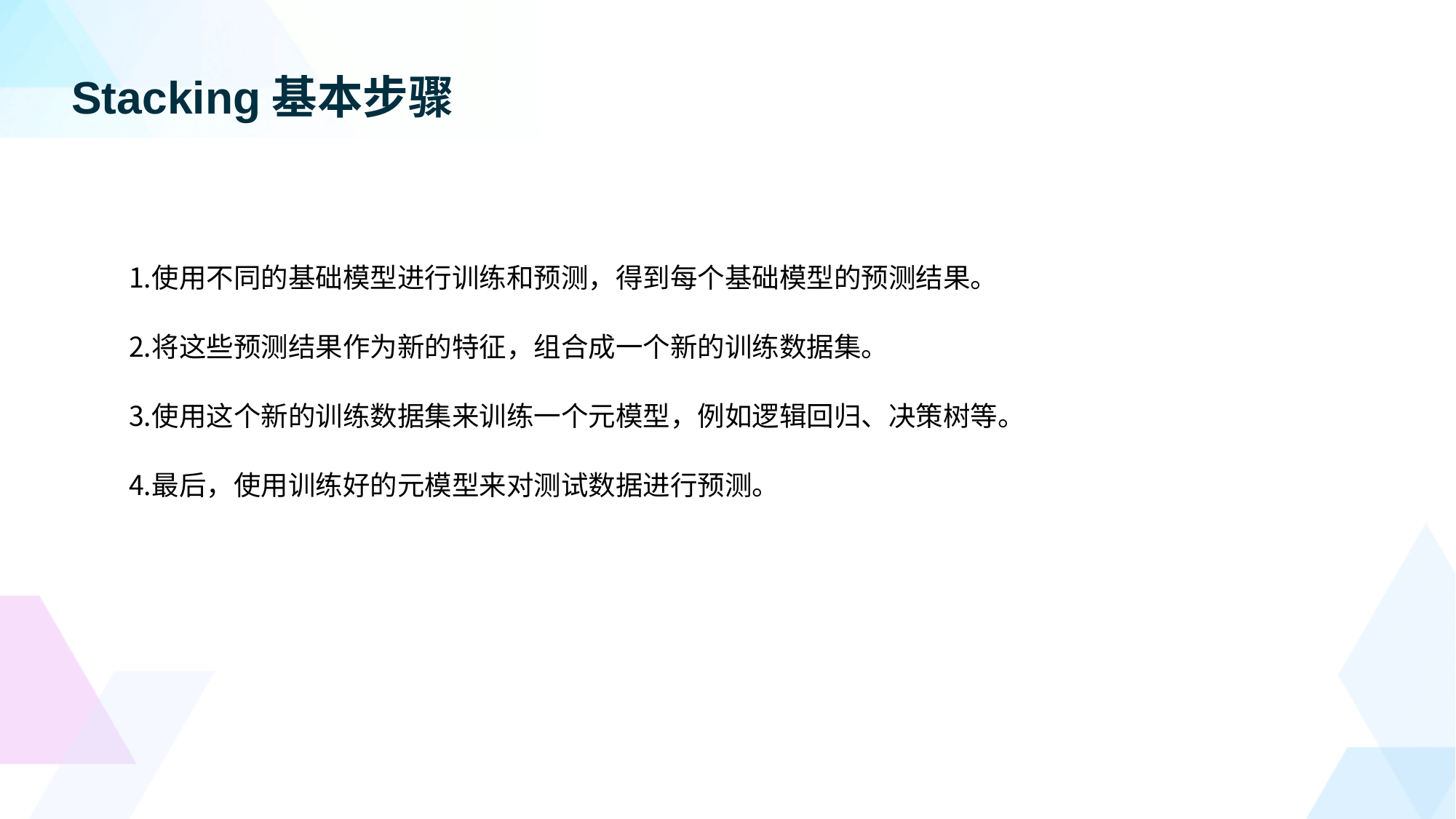

Stacking基本步骤

使用不同的基础模型进行训练和预测，得到每个基础模型的预测结果。
将这些预测结果作为新的特征，组合成一个新的训练数据集。
使用这个新的训练数据集来训练一个元模型，例如逻辑回归、决策树等。
最后，使用训练好的元模型来对测试数据进行预测。

0
03